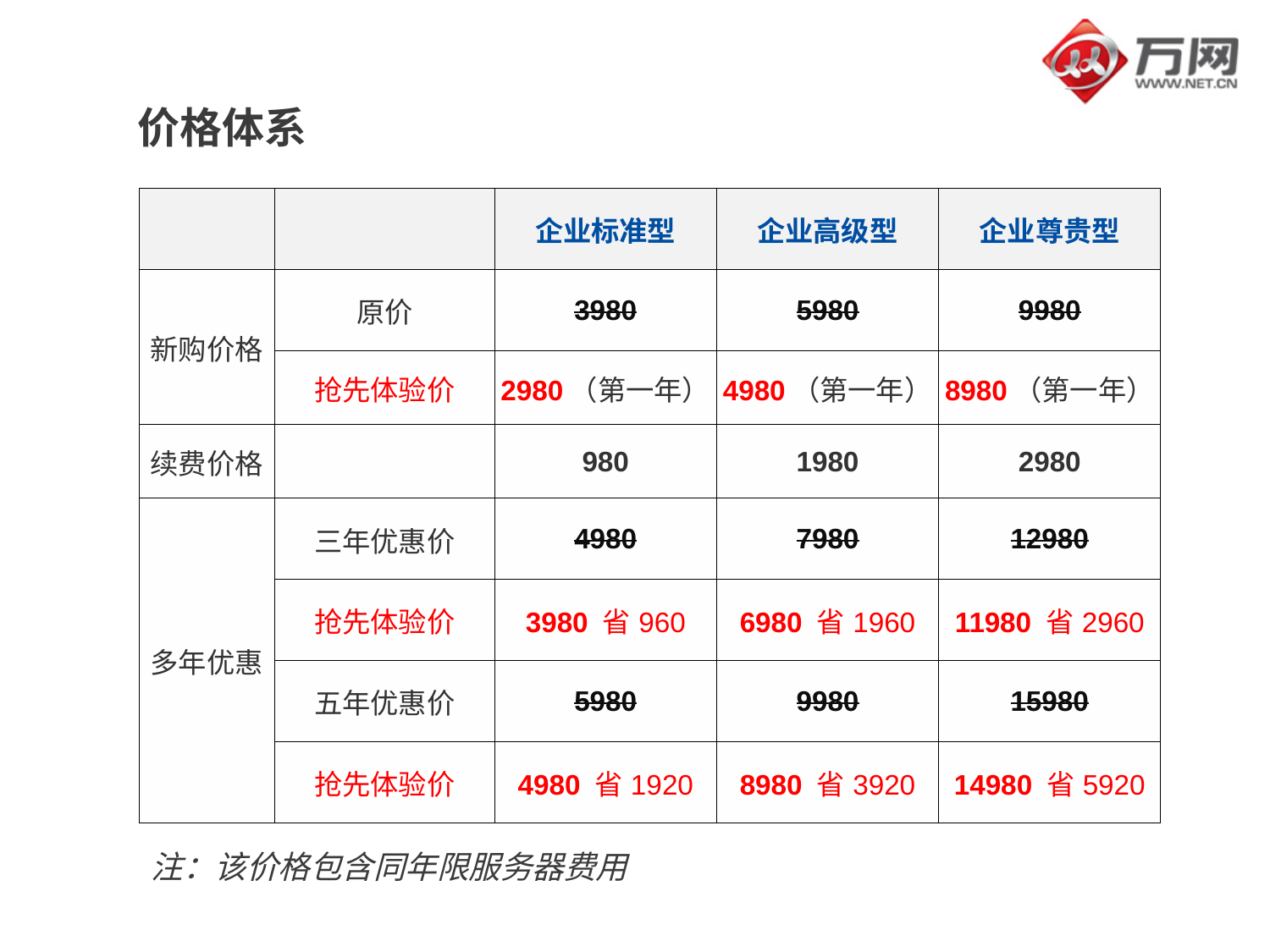

# 价格体系
|  |  | 企业标准型 | 企业高级型 | 企业尊贵型 |
| --- | --- | --- | --- | --- |
| 新购价格 | 原价 | 3980 | 5980 | 9980 |
|  | 抢先体验价 | 2980（第一年） | 4980（第一年） | 8980（第一年） |
| 续费价格 |  | 980 | 1980 | 2980 |
| 多年优惠 | 三年优惠价 | 4980 | 7980 | 12980 |
|  | 抢先体验价 | 3980 省960 | 6980 省1960 | 11980 省2960 |
|  | 五年优惠价 | 5980 | 9980 | 15980 |
|  | 抢先体验价 | 4980 省1920 | 8980 省3920 | 14980 省5920 |

注：该价格包含同年限服务器费用